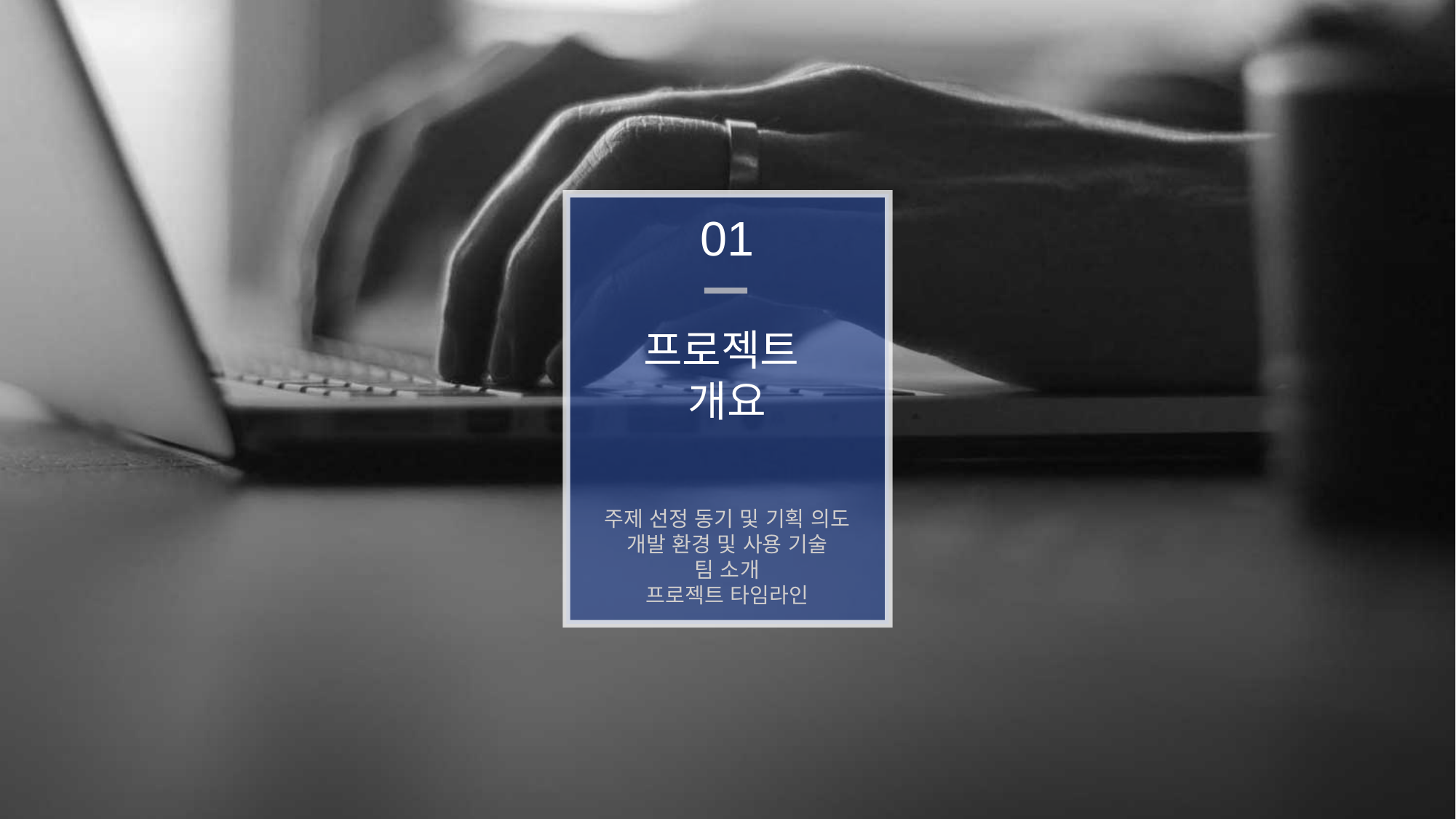

01

프로젝트
개요

주제 선정 동기 및 기획 의도
개발 환경 및 사용 기술
팀 소개
프로젝트 타임라인